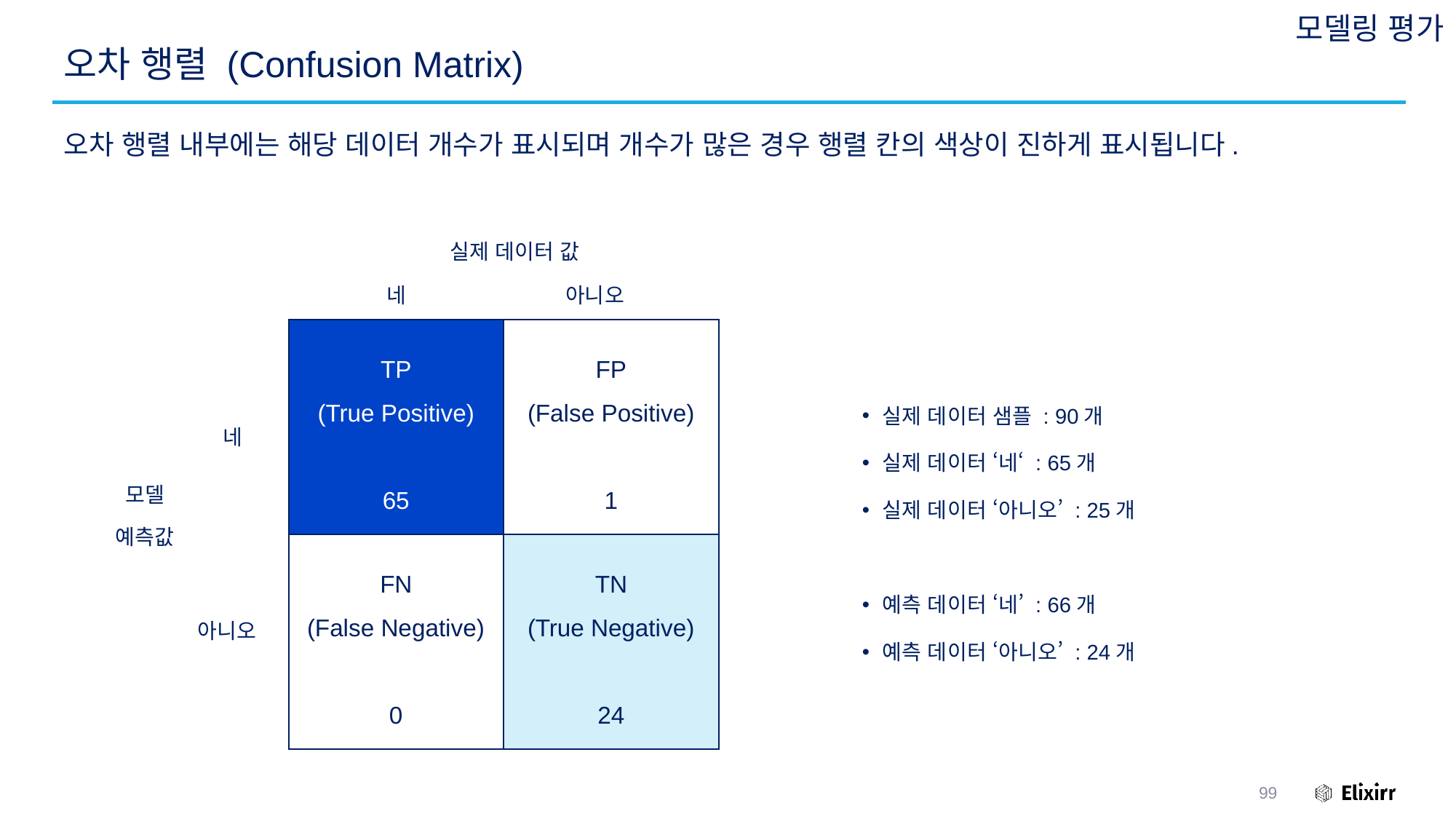

모델링 평가
# 오차 행렬 (Confusion Matrix)
오차 행렬 내부에는 해당 데이터 개수가 표시되며 개수가 많은 경우 행렬 칸의 색상이 진하게 표시됩니다.
실제 데이터 값
네
아니오
FP
(False Positive)

1
TP
(True Positive)

65

실제 데이터 샘플 : 90개
실제 데이터 ‘네‘ : 65개
실제 데이터 ‘아니오’ : 25개

예측 데이터 ‘네’ : 66개
예측 데이터 ‘아니오’ : 24개
네
모델
예측값
FN
(False Negative)

0
TN
(True Negative)

24
아니오
99